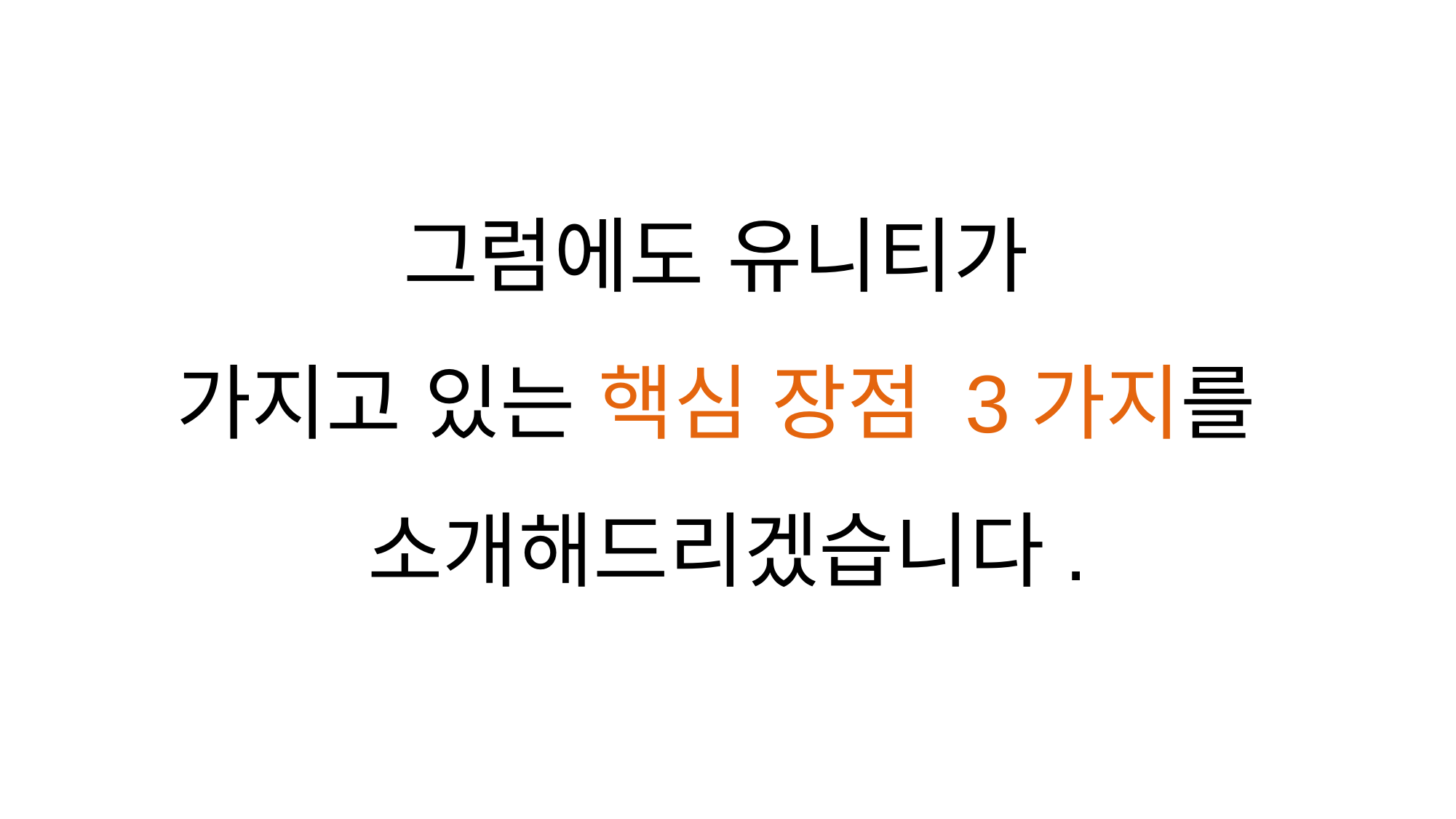

그럼에도 유니티가
가지고 있는 핵심 장점 3가지를
소개해드리겠습니다.